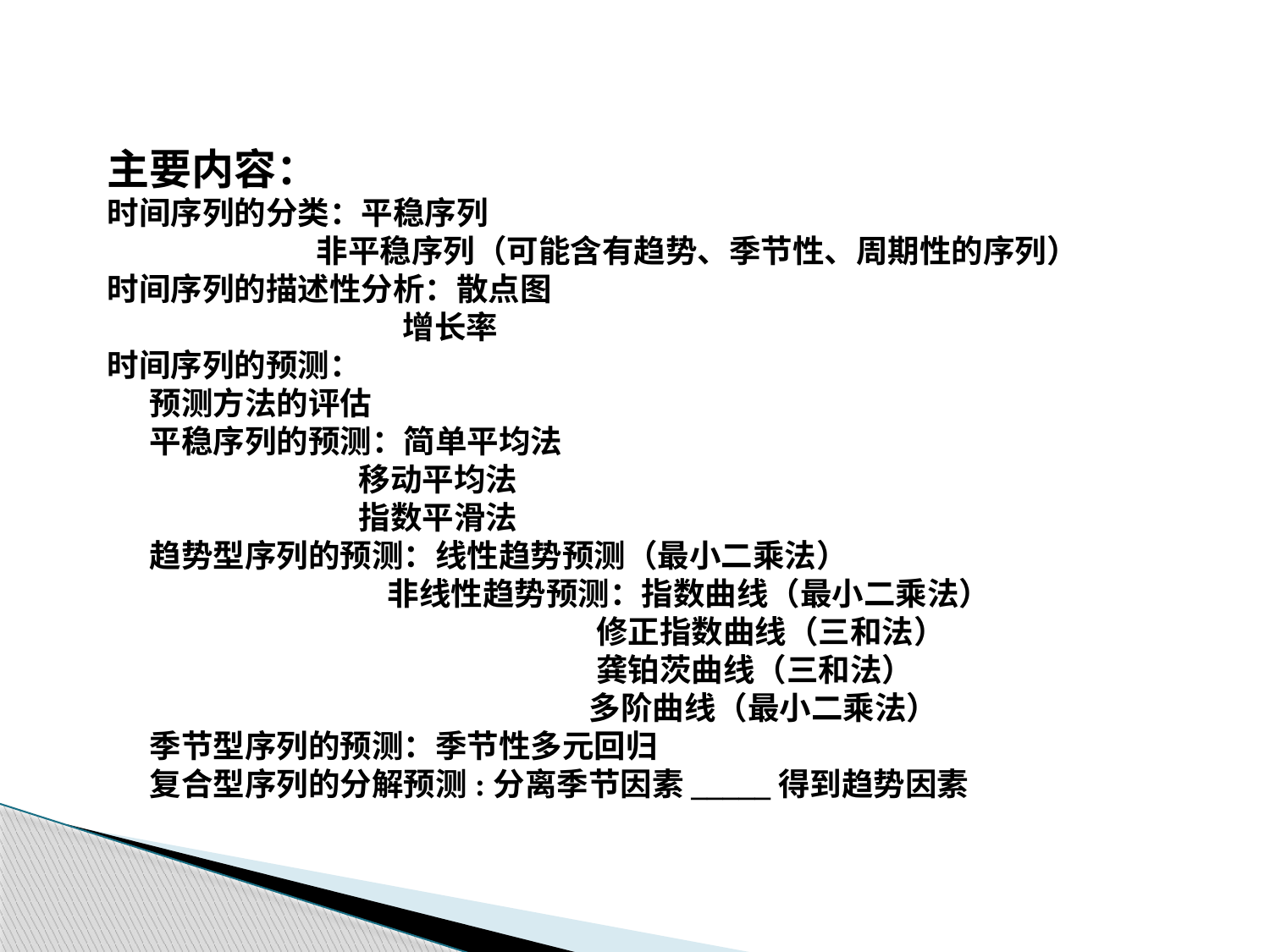

主要内容：
时间序列的分类：平稳序列
                            非平稳序列（可能含有趋势、季节性、周期性的序列）
时间序列的描述性分析：散点图
                                        增长率
时间序列的预测：
预测方法的评估
平稳序列的预测：简单平均法
                            移动平均法
                            指数平滑法
趋势型序列的预测：线性趋势预测（最小二乘法）
                                非线性趋势预测：指数曲线（最小二乘法）
                                                             修正指数曲线（三和法）
                                                             龚铂茨曲线（三和法）
                                                            多阶曲线（最小二乘法）
季节型序列的预测：季节性多元回归
复合型序列的分解预测:分离季节因素_____得到趋势因素